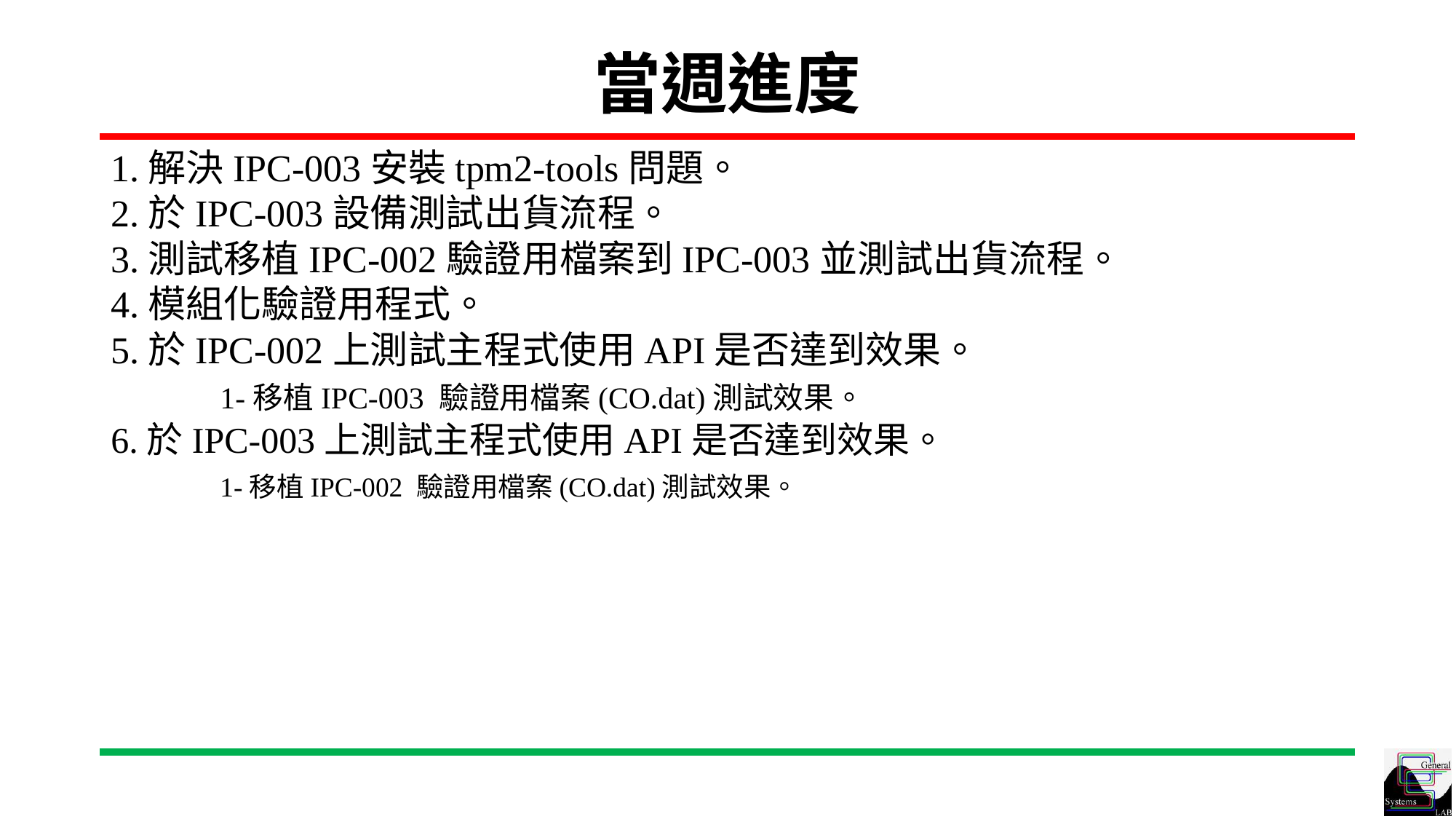

# 當週進度

1.解決IPC-003安裝tpm2-tools問題。
2.於IPC-003設備測試出貨流程。
3.測試移植IPC-002驗證用檔案到IPC-003並測試出貨流程。
4.模組化驗證用程式。
5.於IPC-002上測試主程式使用API是否達到效果。
	1-移植IPC-003 驗證用檔案(CO.dat)測試效果。
6.於IPC-003上測試主程式使用API是否達到效果。
	1-移植IPC-002 驗證用檔案(CO.dat)測試效果。